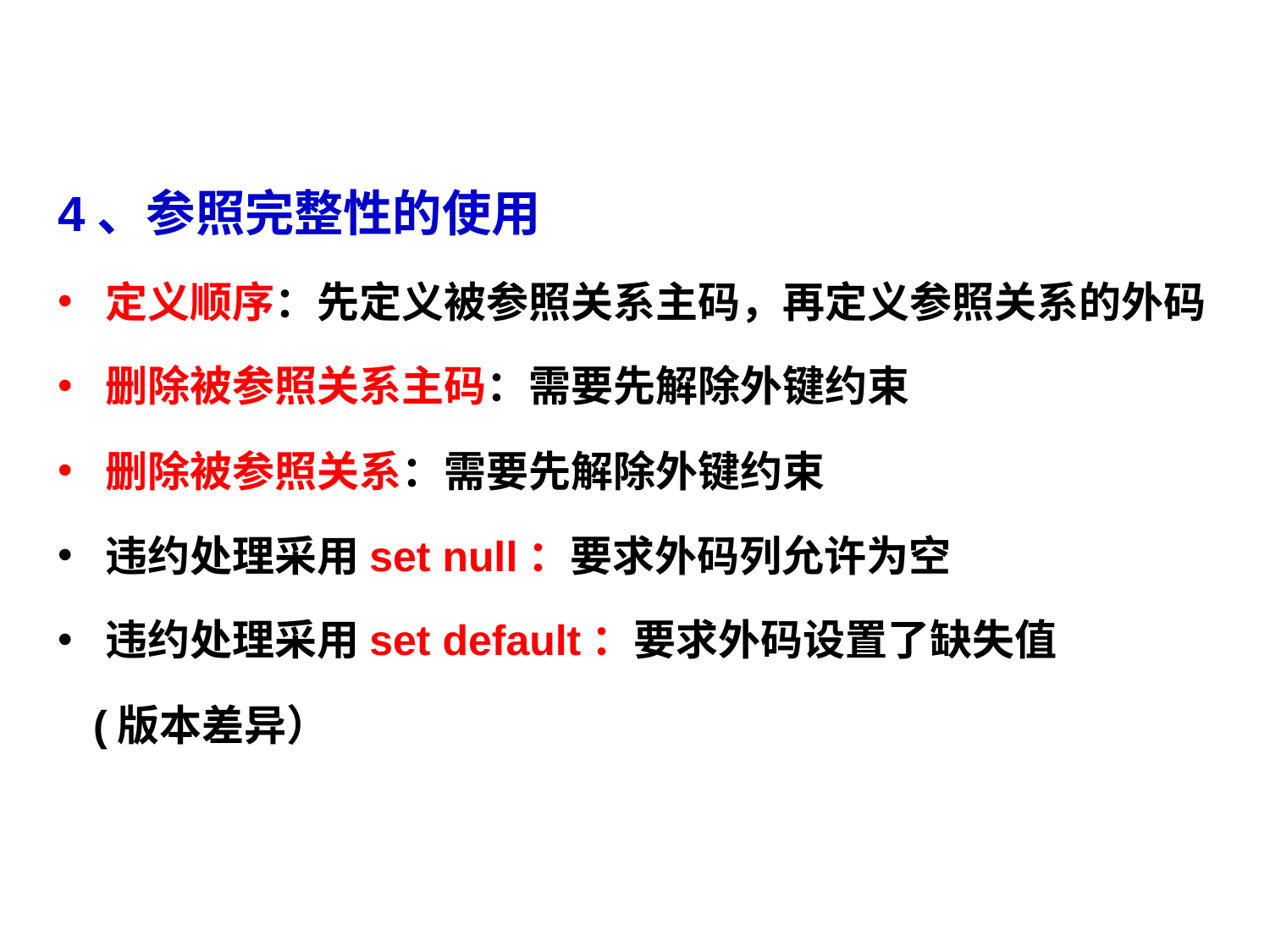

4、参照完整性的使用
定义顺序：先定义被参照关系主码，再定义参照关系的外码
删除被参照关系主码：需要先解除外键约束
删除被参照关系：需要先解除外键约束
违约处理采用set null：要求外码列允许为空
违约处理采用set default：要求外码设置了缺失值
   (版本差异）